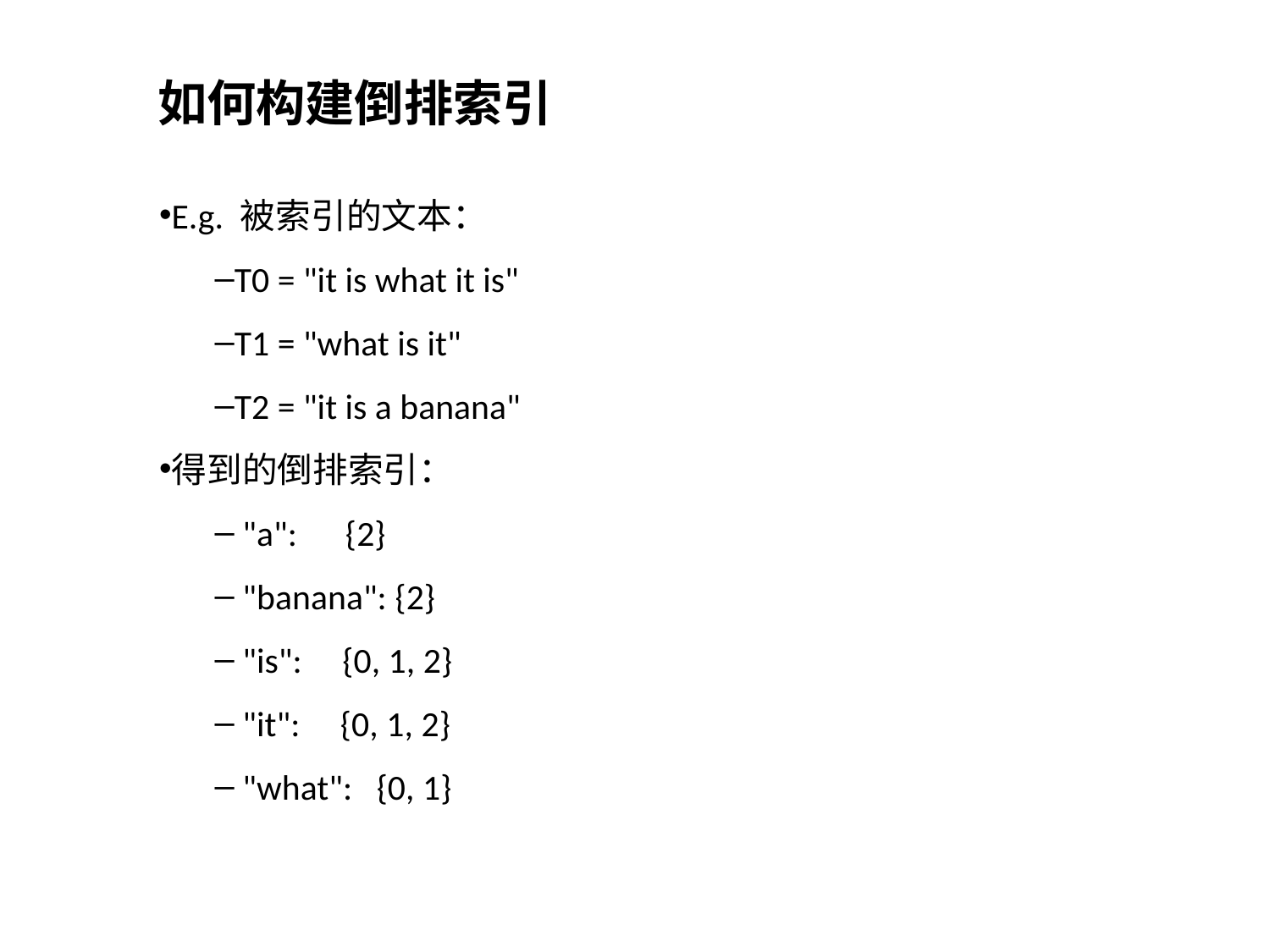

如何构建倒排索引
E.g. 被索引的文本：
T0 = "it is what it is"
T1 = "what is it"
T2 = "it is a banana"
得到的倒排索引：
 "a":      {2}
 "banana": {2}
 "is":     {0, 1, 2}
 "it":     {0, 1, 2}
 "what":   {0, 1}